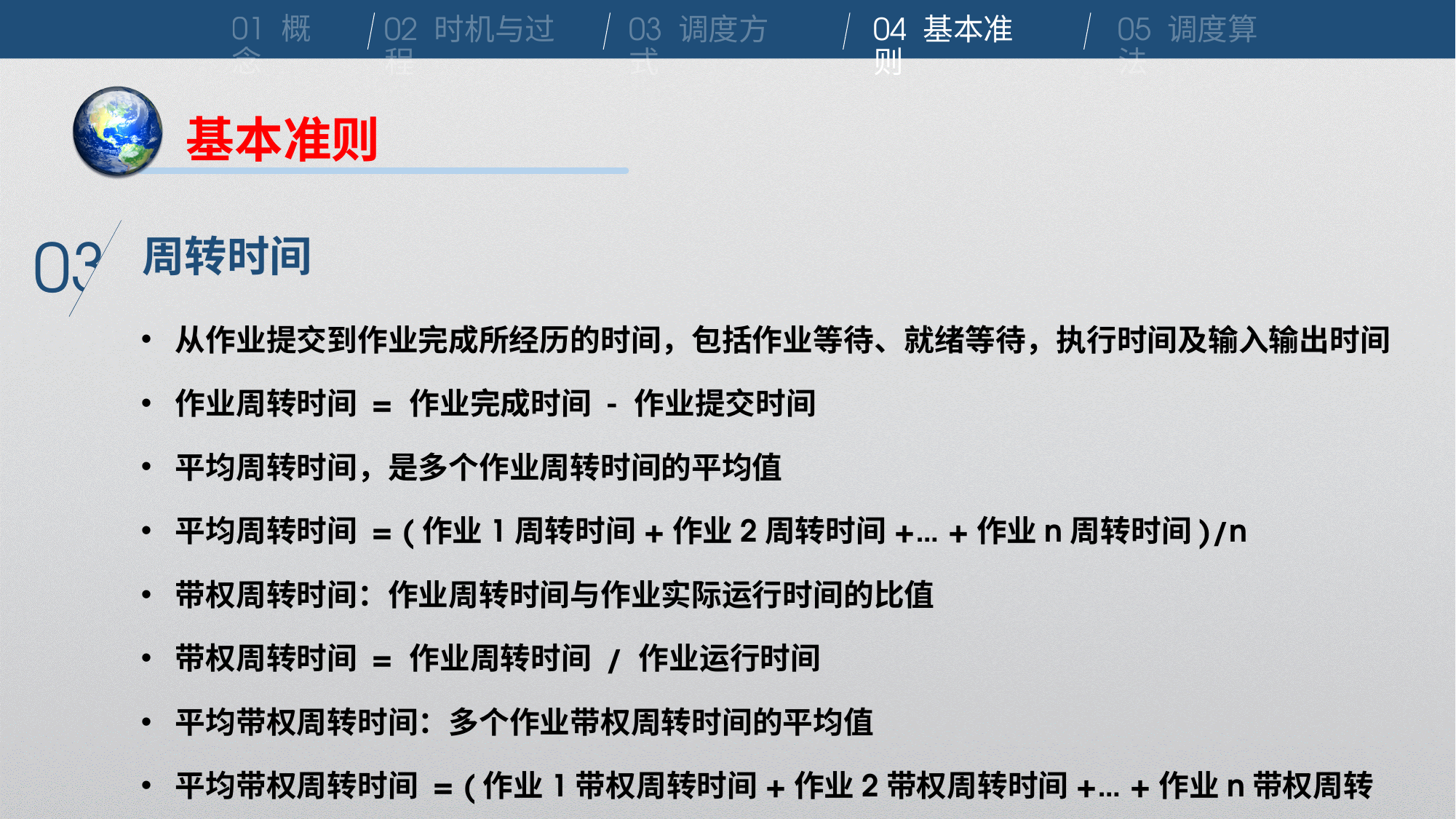

01 概念
02 时机与过程
03 调度方式
04 基本准则
05 调度算法
基本准则
周转时间

03
从作业提交到作业完成所经历的时间，包括作业等待、就绪等待，执行时间及输入输出时间
作业周转时间 = 作业完成时间 - 作业提交时间
平均周转时间，是多个作业周转时间的平均值
平均周转时间 = (作业1周转时间+作业2周转时间+… +作业n周转时间)/n
带权周转时间：作业周转时间与作业实际运行时间的比值
带权周转时间 = 作业周转时间 / 作业运行时间
平均带权周转时间：多个作业带权周转时间的平均值
平均带权周转时间 = (作业1带权周转时间+作业2带权周转时间+… +作业n带权周转时间)/n